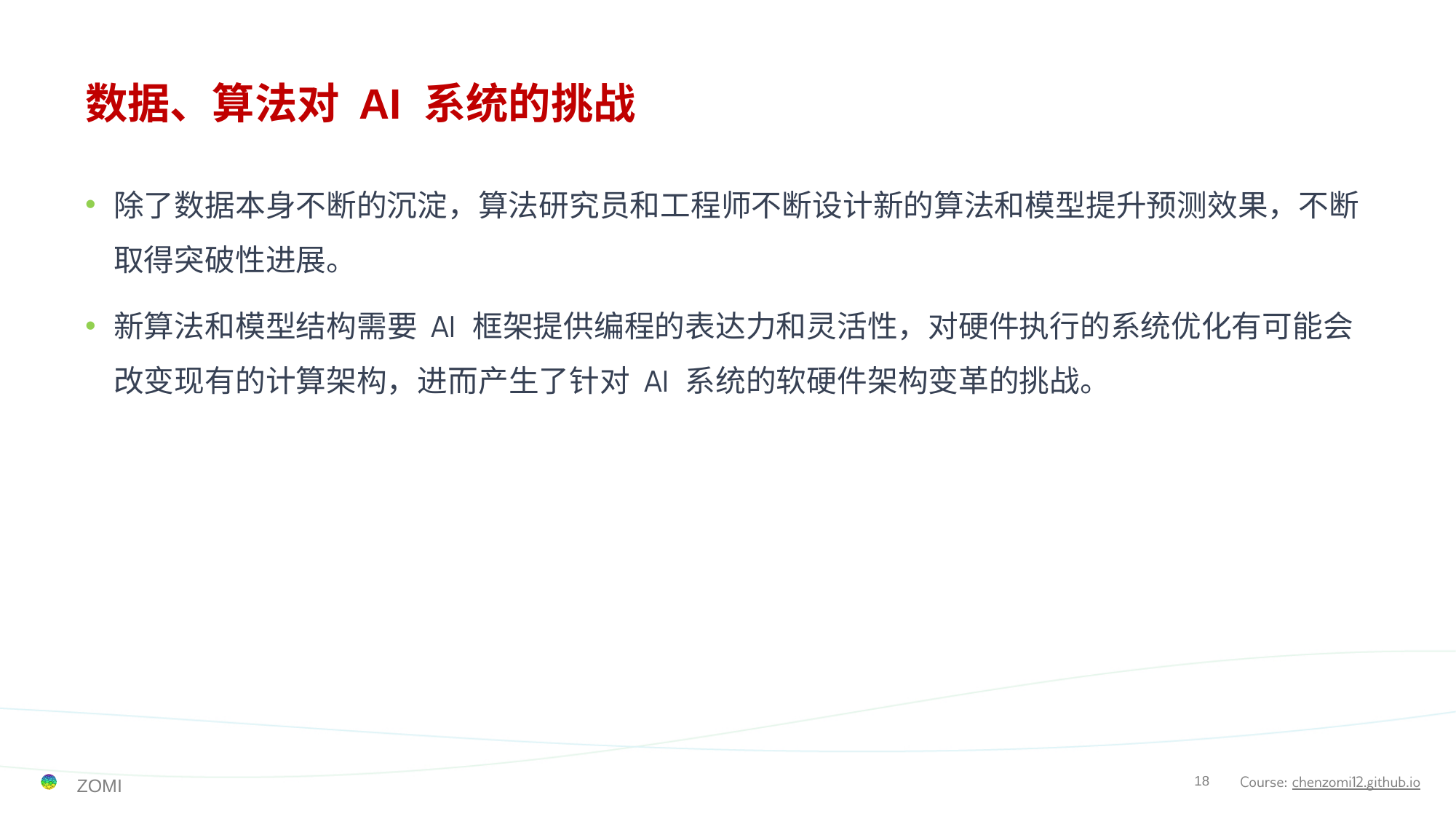

# 数据、算法对 AI 系统的挑战
除了数据本身不断的沉淀，算法研究员和工程师不断设计新的算法和模型提升预测效果，不断取得突破性进展。
新算法和模型结构需要 AI 框架提供编程的表达力和灵活性，对硬件执行的系统优化有可能会改变现有的计算架构，进而产生了针对 AI 系统的软硬件架构变革的挑战。